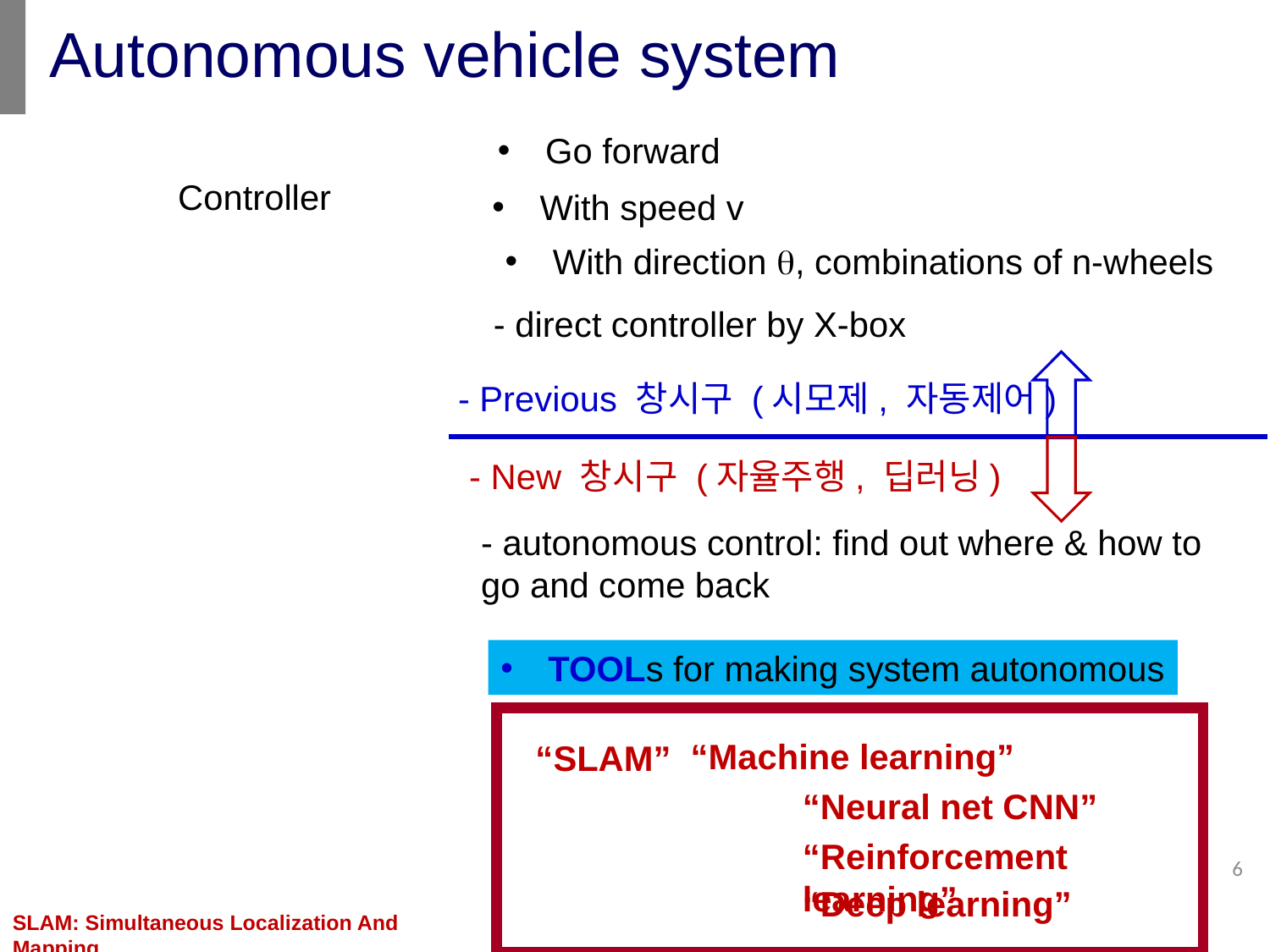

# Autonomous vehicle system
Go forward
Controller
With speed v
With direction θ, combinations of n-wheels
- direct controller by X-box

- Previous 창시구 (시모제, 자동제어)
- New 창시구 (자율주행, 딥러닝)

- autonomous control: find out where & how to go and come back
TOOLs for making system autonomous

“Machine learning”
“SLAM”
“Neural net CNN”
“Reinforcement learning”
“Deep learning”
6
SLAM: Simultaneous Localization And Mapping